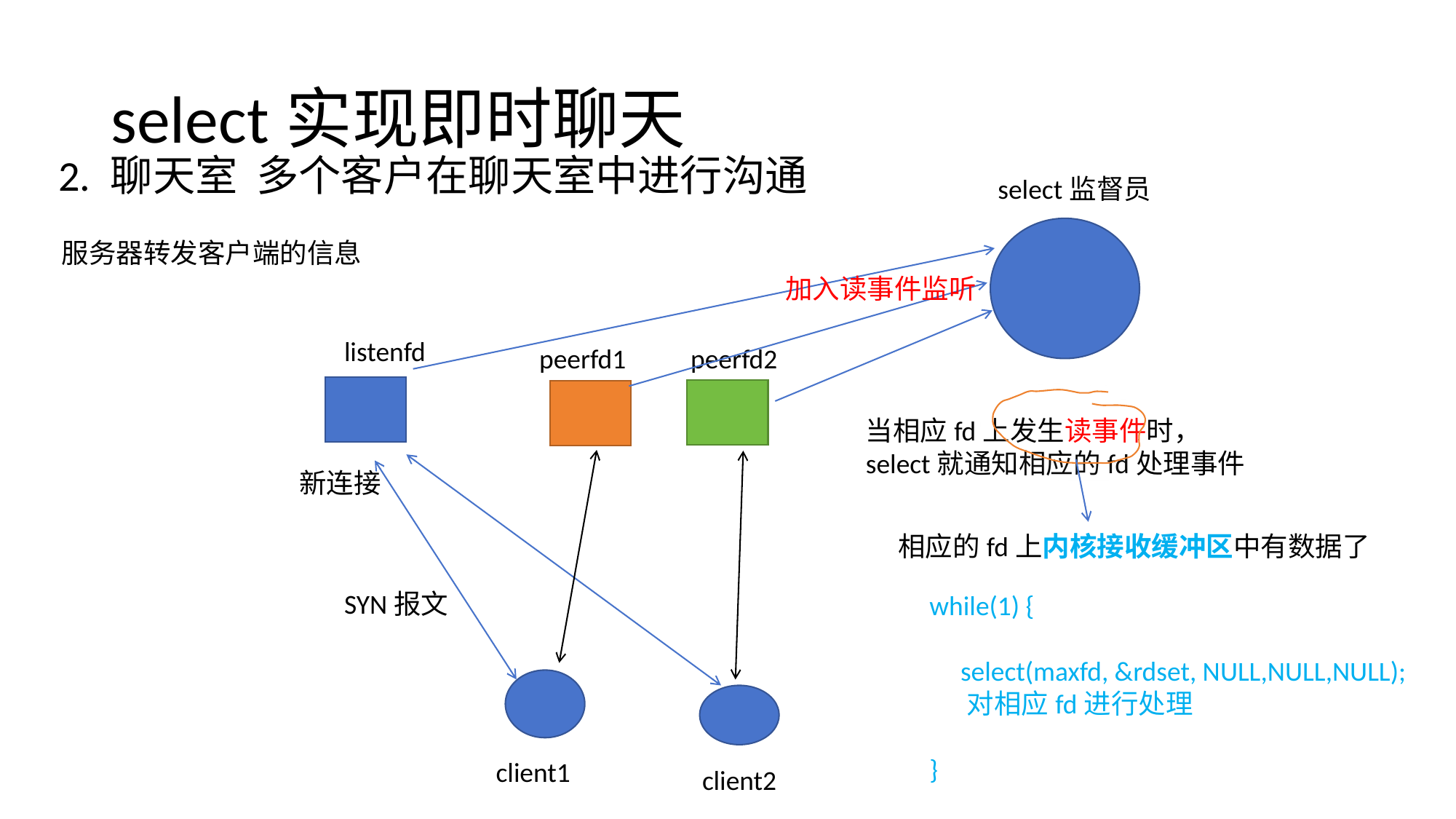

# select实现即时聊天
2. 聊天室  多个客户在聊天室中进行沟通
select监督员

服务器转发客户端的信息
加入读事件监听
listenfd
peerfd1
peerfd2

当相应fd上发生读事件时，
select就通知相应的fd处理事件
新连接
相应的fd上内核接收缓冲区中有数据了
SYN报文
while(1) {

     select(maxfd, &rdset, NULL,NULL,NULL);
     对相应fd进行处理

}

client1
client2